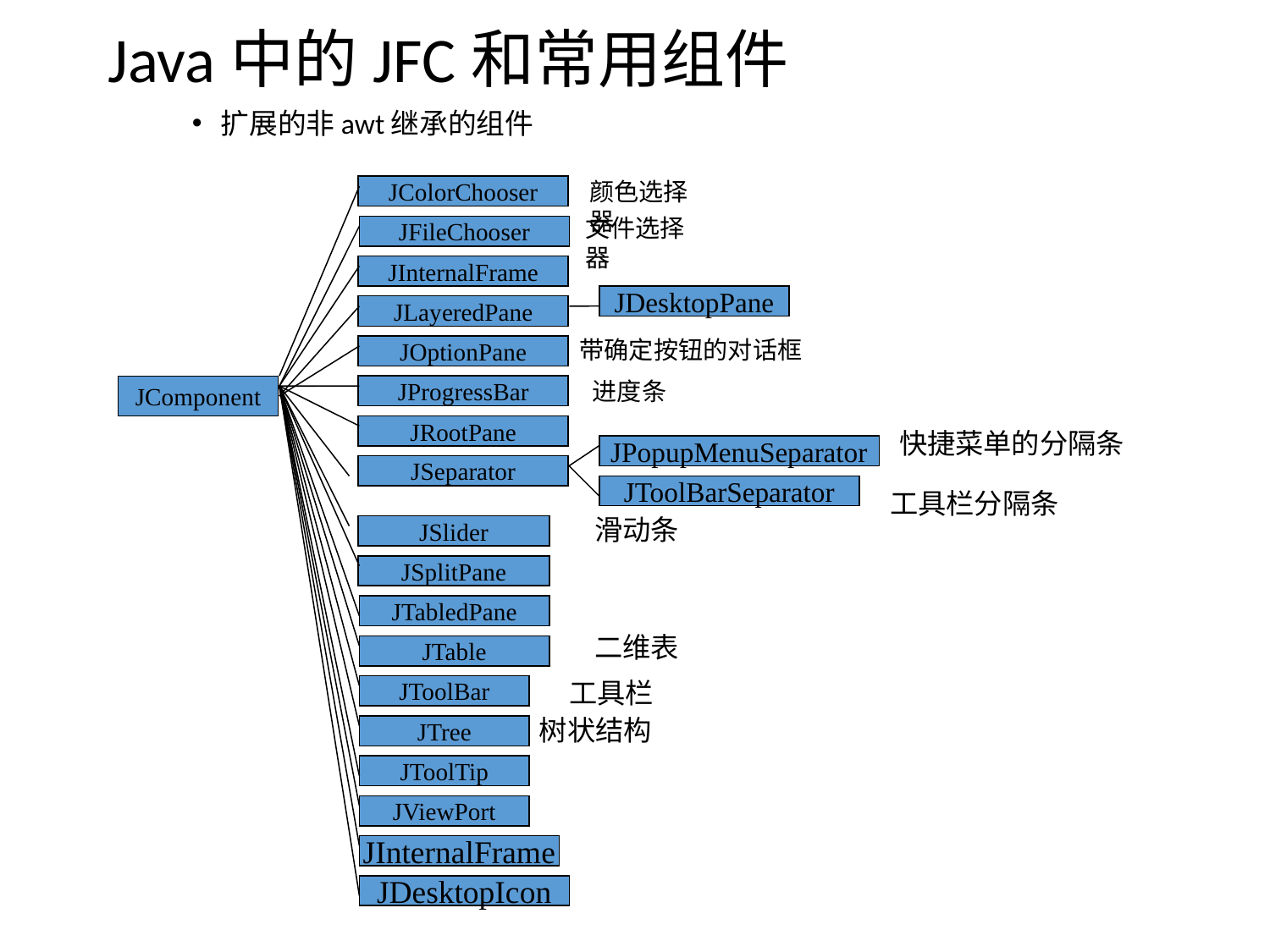

# Java中的JFC和常用组件
扩展的非awt继承的组件
JColorChooser
颜色选择器

文件选择器
JFileChooser

JInternalFrame

JDesktopPane
JLayeredPane

带确定按钮的对话框
JOptionPane

JComponent
JProgressBar
进度条

JRootPane
快捷菜单的分隔条
JPopupMenuSeparator

JSeparator

JToolBarSeparator
工具栏分隔条
滑动条
JSlider
JSplitPane
JTabledPane
二维表
JTable
JToolBar
工具栏
树状结构
JTree
JToolTip
JViewPort
JInternalFrame
JDesktopIcon